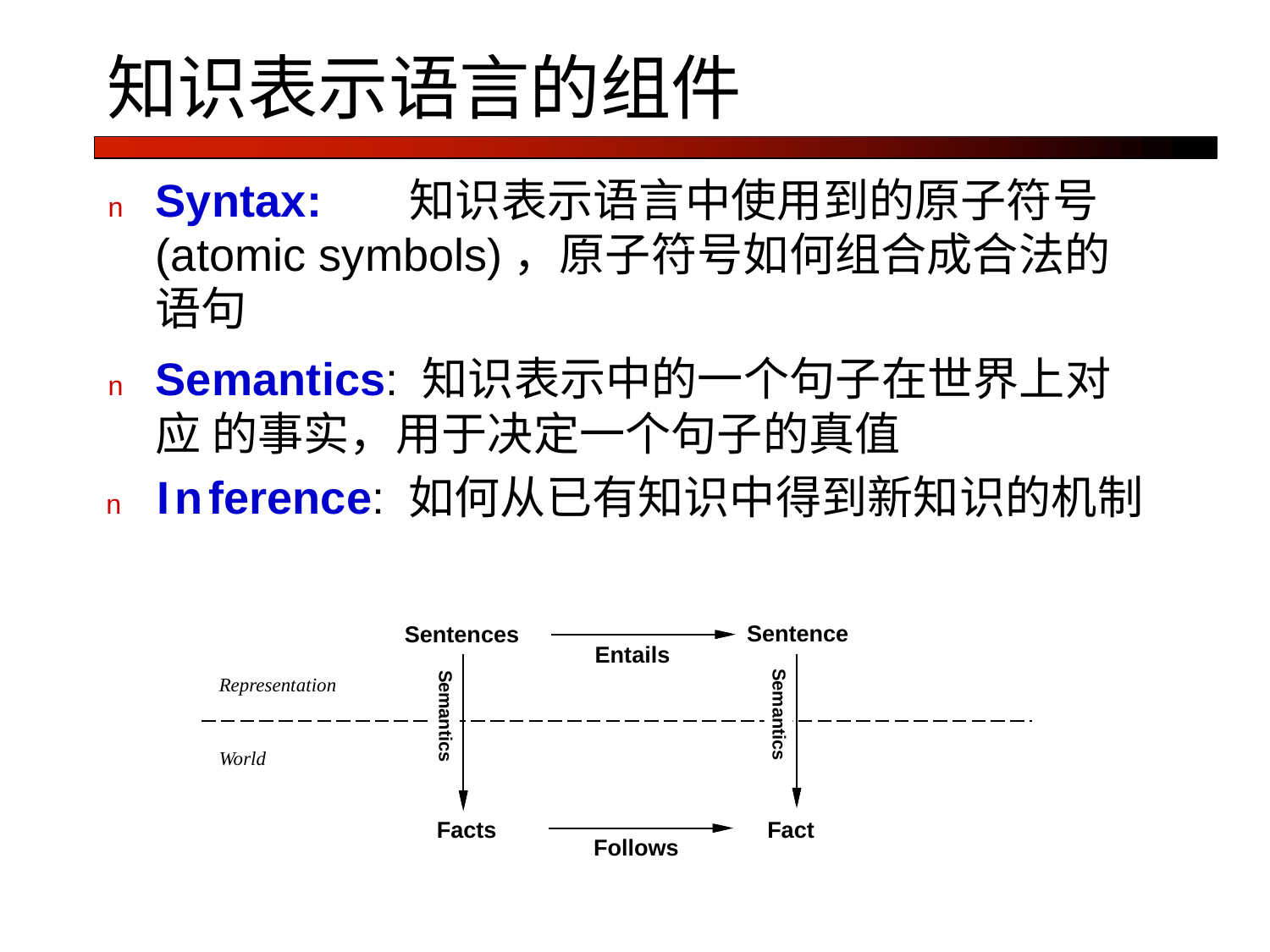

# 知识表示语言的组件

n	Syntax:	知识表示语言中使用到的原子符号 (atomic symbols)，原子符号如何组合成合法的 语句

n	Semantics: 知识表示中的一个句子在世界上对应 的事实，用于决定一个句子的真值

n	Inference: 如何从已有知识中得到新知识的机制
Sentence
Sentences

Entails

Semantics
Semantics
Representation

World

Facts
Fact

Follows